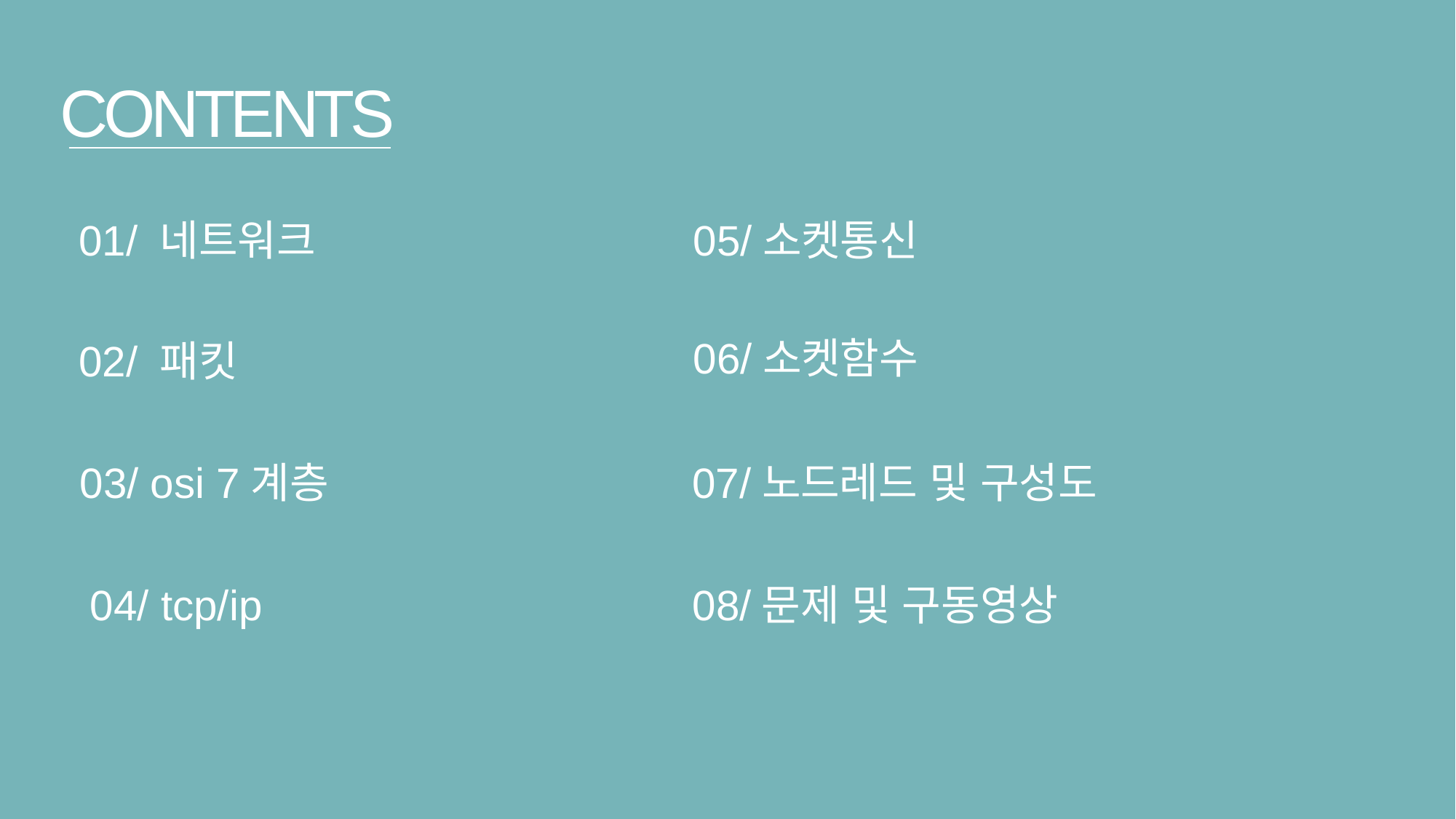

CONTENTS
01/ 네트워크
05/소켓통신
06/소켓함수
02/ 패킷

03/ osi 7계층

07/노드레드 및 구성도
04/ tcp/ip

08/문제 및 구동영상